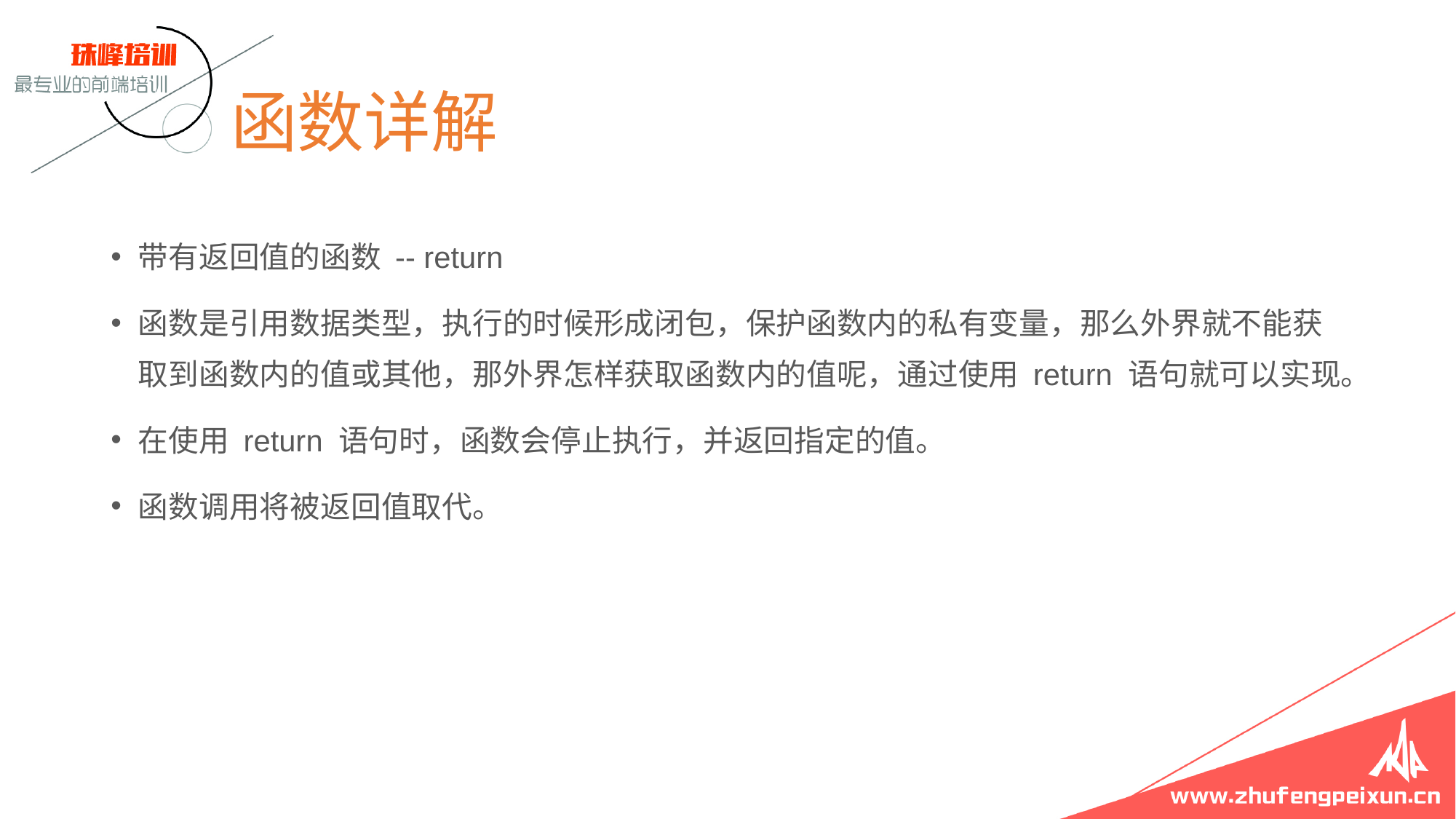

# 函数详解
带有返回值的函数 -- return
函数是引用数据类型，执行的时候形成闭包，保护函数内的私有变量，那么外界就不能获取到函数内的值或其他，那外界怎样获取函数内的值呢，通过使用 return 语句就可以实现。
在使用 return 语句时，函数会停止执行，并返回指定的值。
函数调用将被返回值取代。